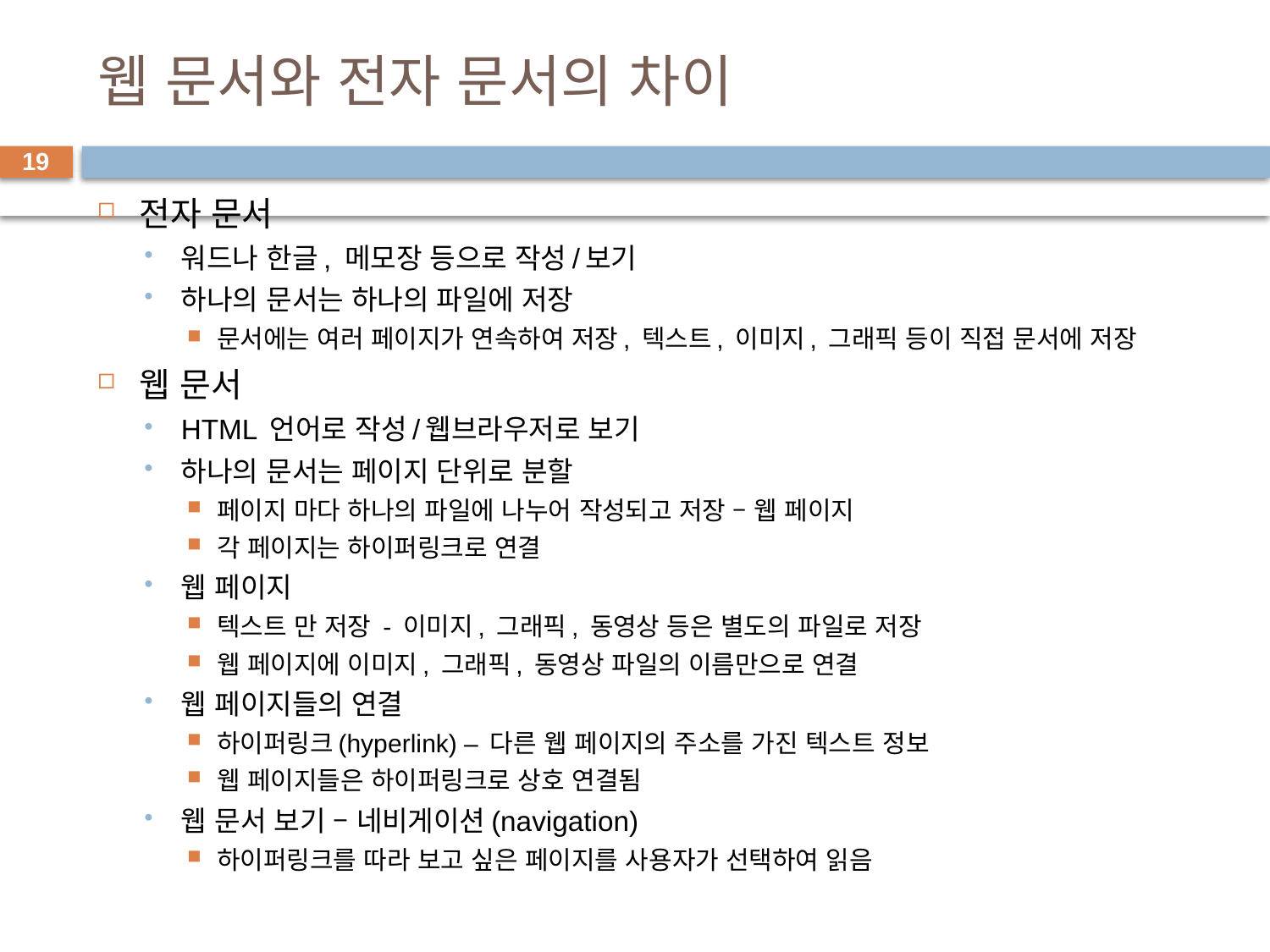

# 웹 문서와 전자 문서의 차이
19
전자 문서
워드나 한글, 메모장 등으로 작성/보기
하나의 문서는 하나의 파일에 저장
문서에는 여러 페이지가 연속하여 저장, 텍스트, 이미지, 그래픽 등이 직접 문서에 저장
웹 문서
HTML 언어로 작성/웹브라우저로 보기
하나의 문서는 페이지 단위로 분할
페이지 마다 하나의 파일에 나누어 작성되고 저장 – 웹 페이지
각 페이지는 하이퍼링크로 연결
웹 페이지
텍스트 만 저장 - 이미지, 그래픽, 동영상 등은 별도의 파일로 저장
웹 페이지에 이미지, 그래픽, 동영상 파일의 이름만으로 연결
웹 페이지들의 연결
하이퍼링크(hyperlink) – 다른 웹 페이지의 주소를 가진 텍스트 정보
웹 페이지들은 하이퍼링크로 상호 연결됨
웹 문서 보기 – 네비게이션(navigation)
하이퍼링크를 따라 보고 싶은 페이지를 사용자가 선택하여 읽음